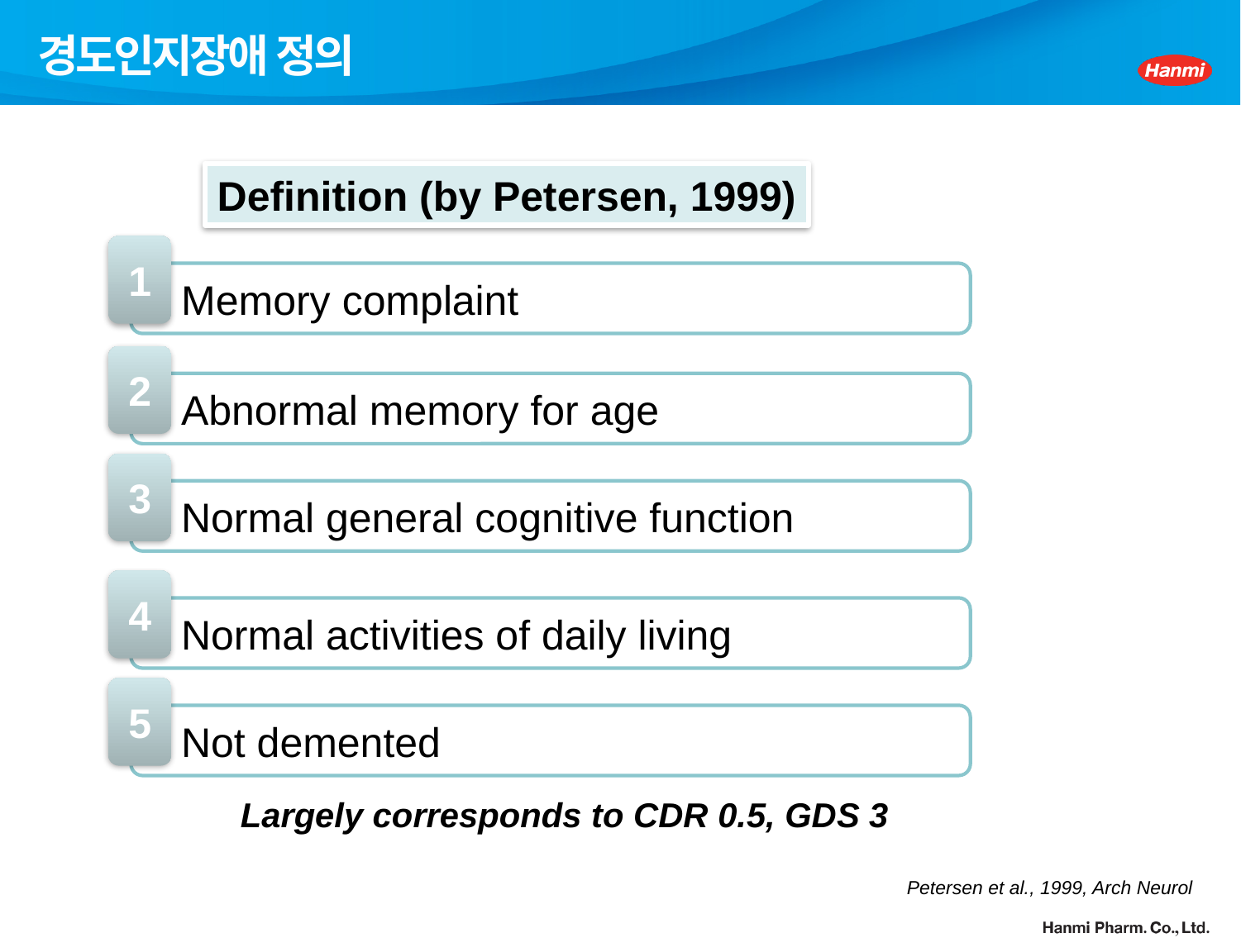

# 경도인지장애 정의
Definition (by Petersen, 1999)
1
   Memory complaint
2
   Abnormal memory for age
3
   Normal general cognitive function
4
   Normal activities of daily living
5
   Not demented
Largely corresponds to CDR 0.5, GDS 3
Petersen et al., 1999, Arch Neurol